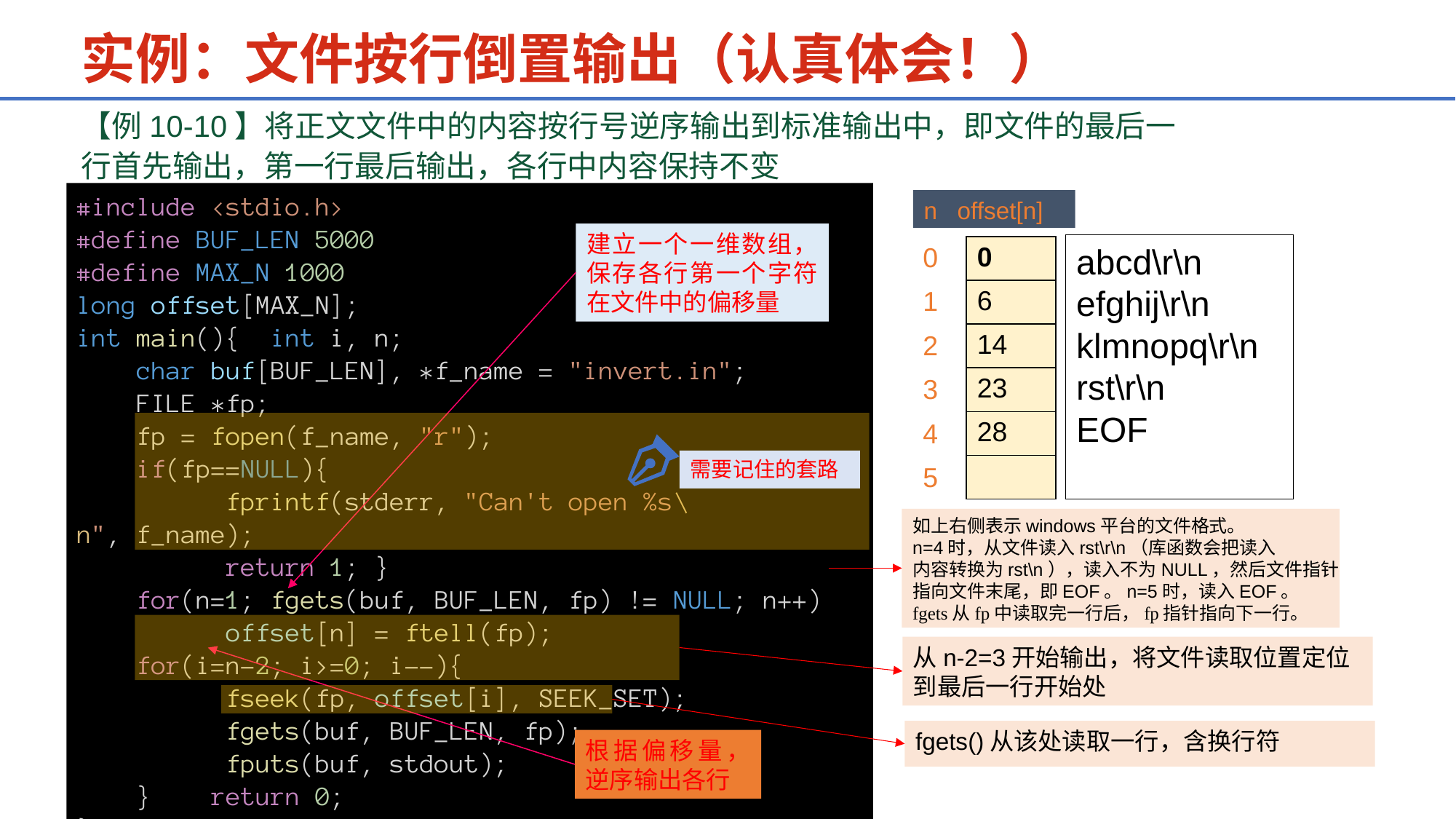

实例：文件按行倒置输出（认真体会！）
【例10-10】将正文文件中的内容按行号逆序输出到标准输出中，即文件的最后一行首先输出，第一行最后输出，各行中内容保持不变
#include <stdio.h>
#define BUF_LEN 5000
#define MAX_N 1000
long offset[MAX_N];
int main(){  int i, n;
    char buf[BUF_LEN], *f_name = "invert.in";
    FILE *fp;
    fp = fopen(f_name, "r");
    if(fp==NULL){
          fprintf(stderr, "Can't open %s\n", f_name);
          return 1; }
    for(n=1; fgets(buf, BUF_LEN, fp) != NULL; n++)
          offset[n] = ftell(fp);
    for(i=n-2; i>=0; i--){
          fseek(fp, offset[i], SEEK_SET);
          fgets(buf, BUF_LEN, fp);
          fputs(buf, stdout);
    }    return 0;
}
n   offset[n]
建立一个一维数组，保存各行第一个字符在文件中的偏移量
0
abcd\r\n
efghij\r\n
klmnopq\r\n
rst\r\n
EOF
| 0 |
| --- |
| 6 |
| 14 |
| 23 |
| 28 |
|  |
1
2
3
4

需要记住的套路
5
如上右侧表示windows平台的文件格式。
n=4时，从文件读入rst\r\n（库函数会把读入
内容转换为rst\n），读入不为NULL，然后文件指针
指向文件末尾，即EOF。n=5时，读入EOF。
fgets从fp中读取完一行后，fp指针指向下一行。

从n-2=3开始输出，将文件读取位置定位
到最后一行开始处

fgets()从该处读取一行，含换行符
根据偏移量，逆序输出各行
44